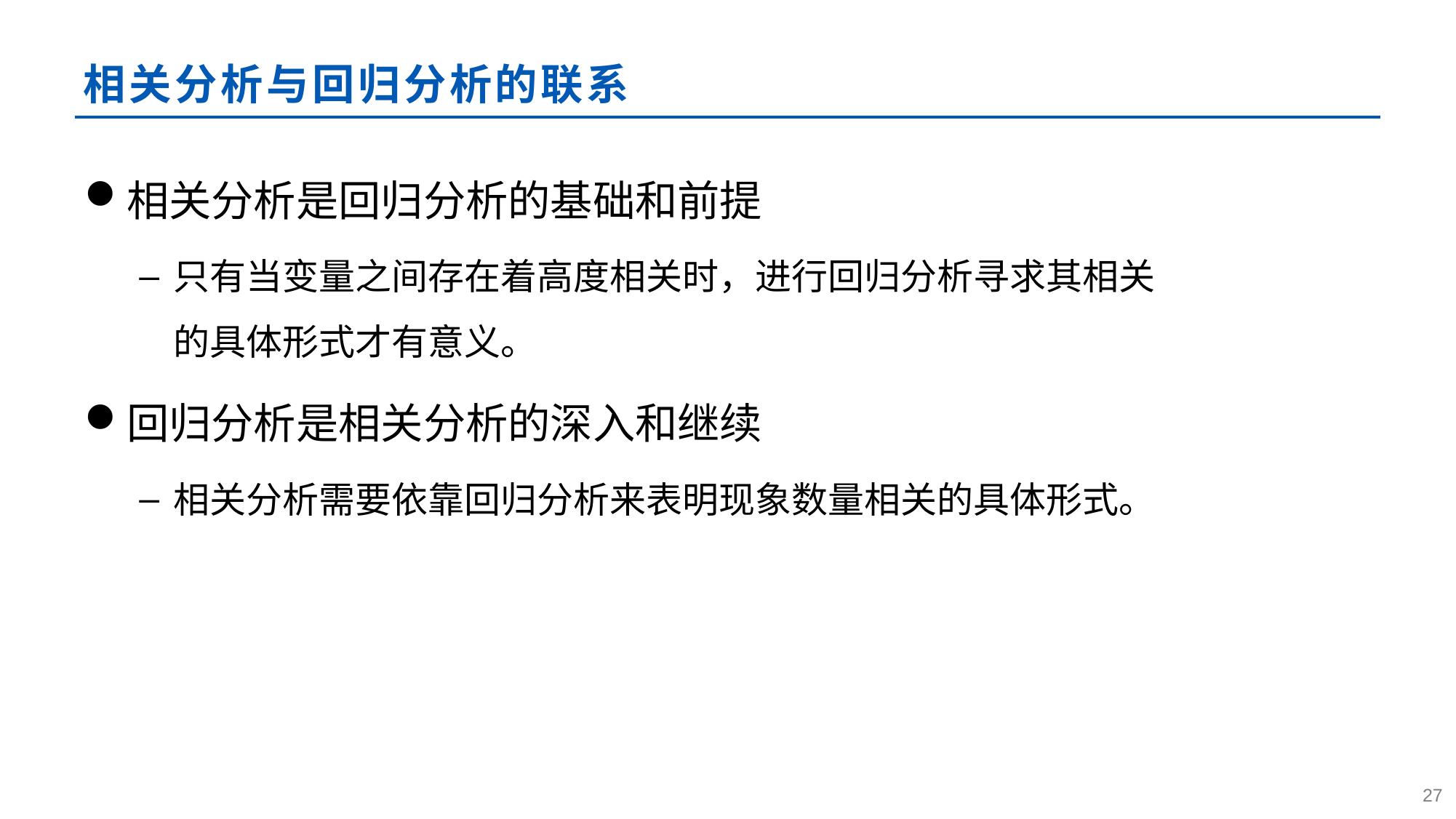

# 相关分析与回归分析的联系
相关分析是回归分析的基础和前提
只有当变量之间存在着高度相关时，进行回归分析寻求其相关的具体形式才有意义。
回归分析是相关分析的深入和继续
相关分析需要依靠回归分析来表明现象数量相关的具体形式。

27